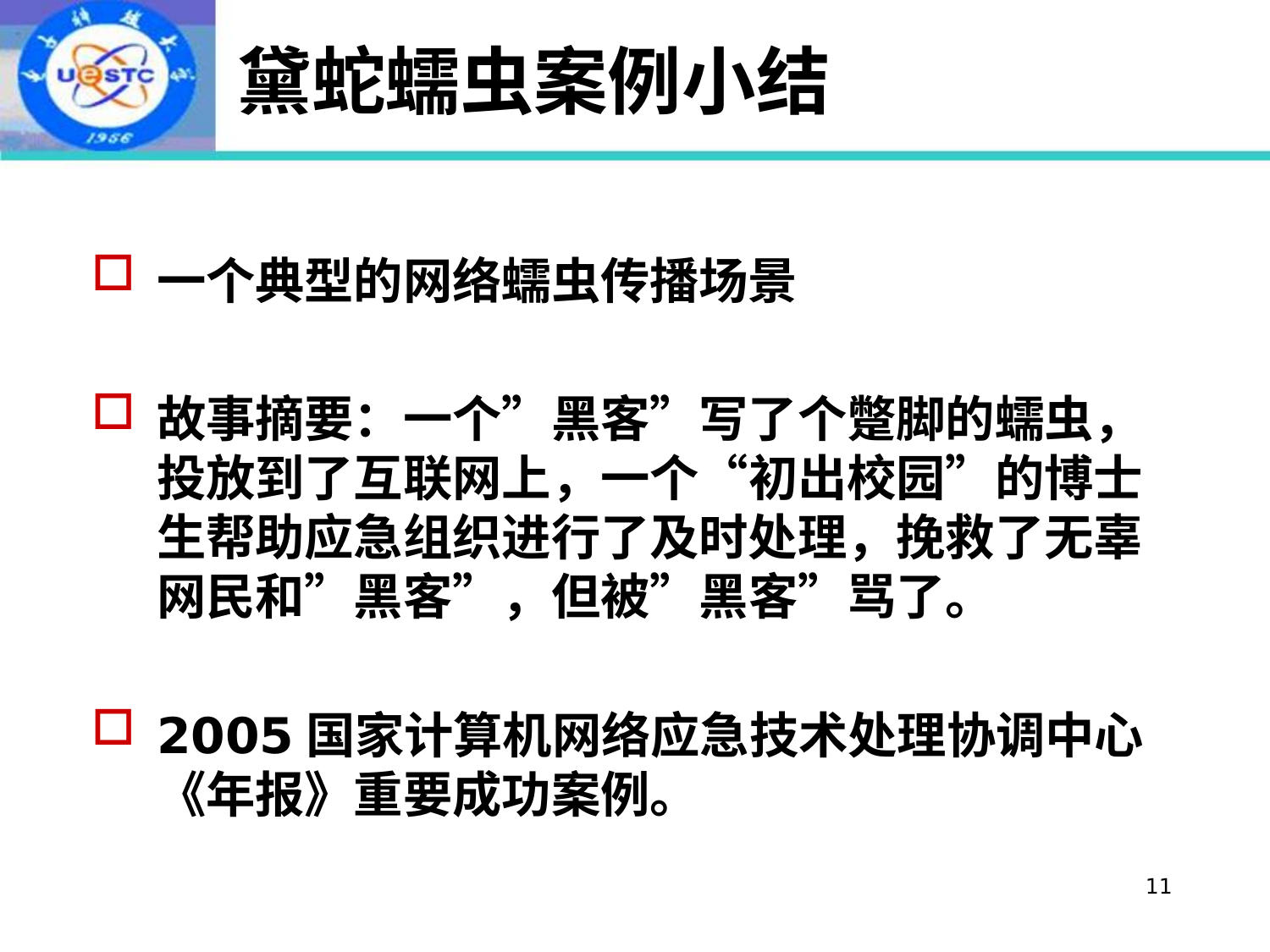

# 黛蛇蠕虫案例小结
一个典型的网络蠕虫传播场景

故事摘要：一个”黑客”写了个蹩脚的蠕虫，投放到了互联网上，一个“初出校园”的博士生帮助应急组织进行了及时处理，挽救了无辜网民和”黑客”，但被”黑客”骂了。

2005国家计算机网络应急技术处理协调中心《年报》重要成功案例。

11